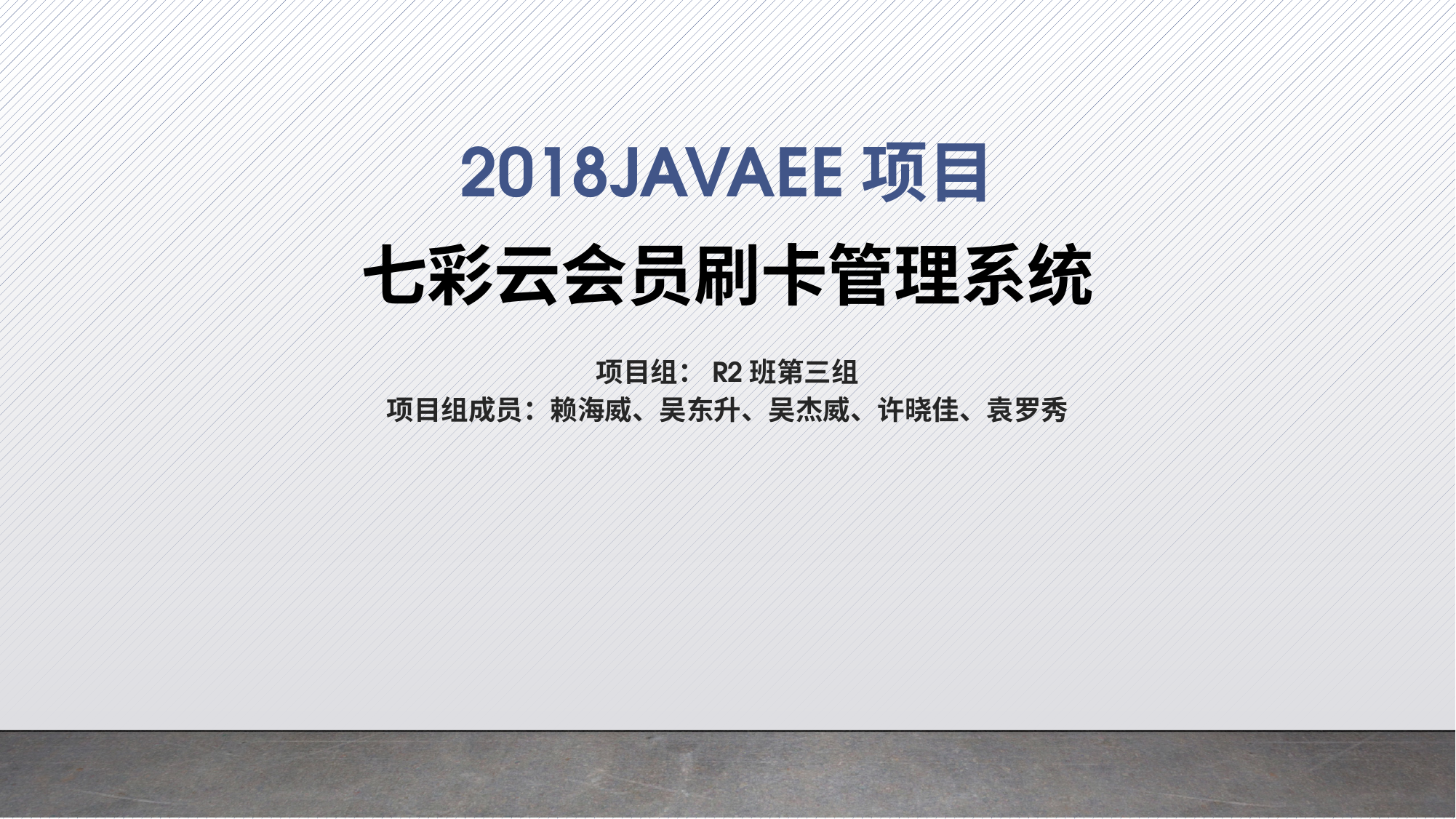

2018JAVAEE项目
七彩云会员刷卡管理系统
项目组：R2班第三组
项目组成员：赖海威、吴东升、吴杰威、许晓佳、袁罗秀